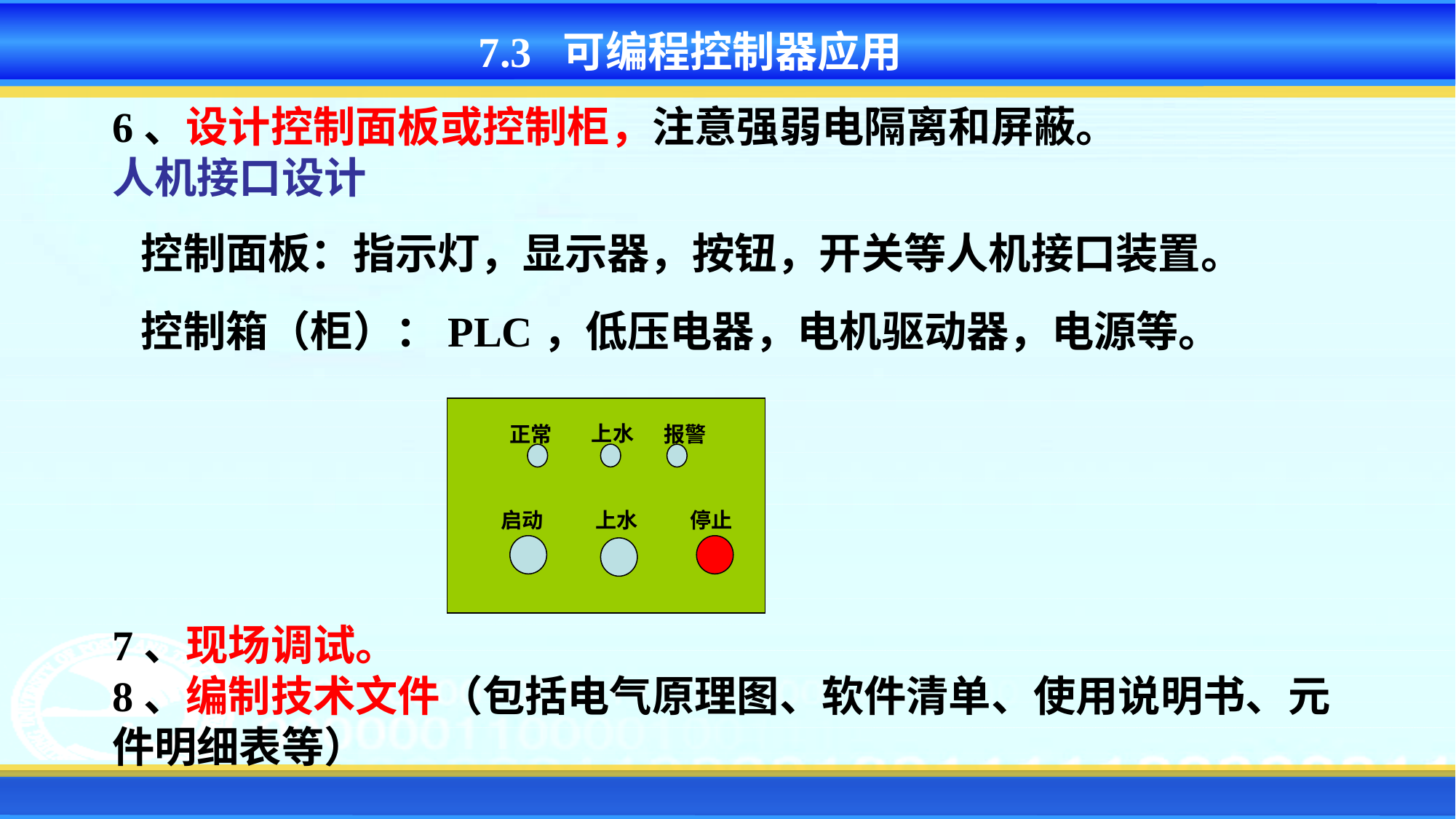

7.3  可编程控制器应用
6、设计控制面板或控制柜，注意强弱电隔离和屏蔽。
人机接口设计
控制面板：指示灯，显示器，按钮，开关等人机接口装置。
控制箱（柜）：PLC，低压电器，电机驱动器，电源等。

正常
报警

启动
上水
停止

上水

7、现场调试。
8、编制技术文件（包括电气原理图、软件清单、使用说明书、元件明细表等）